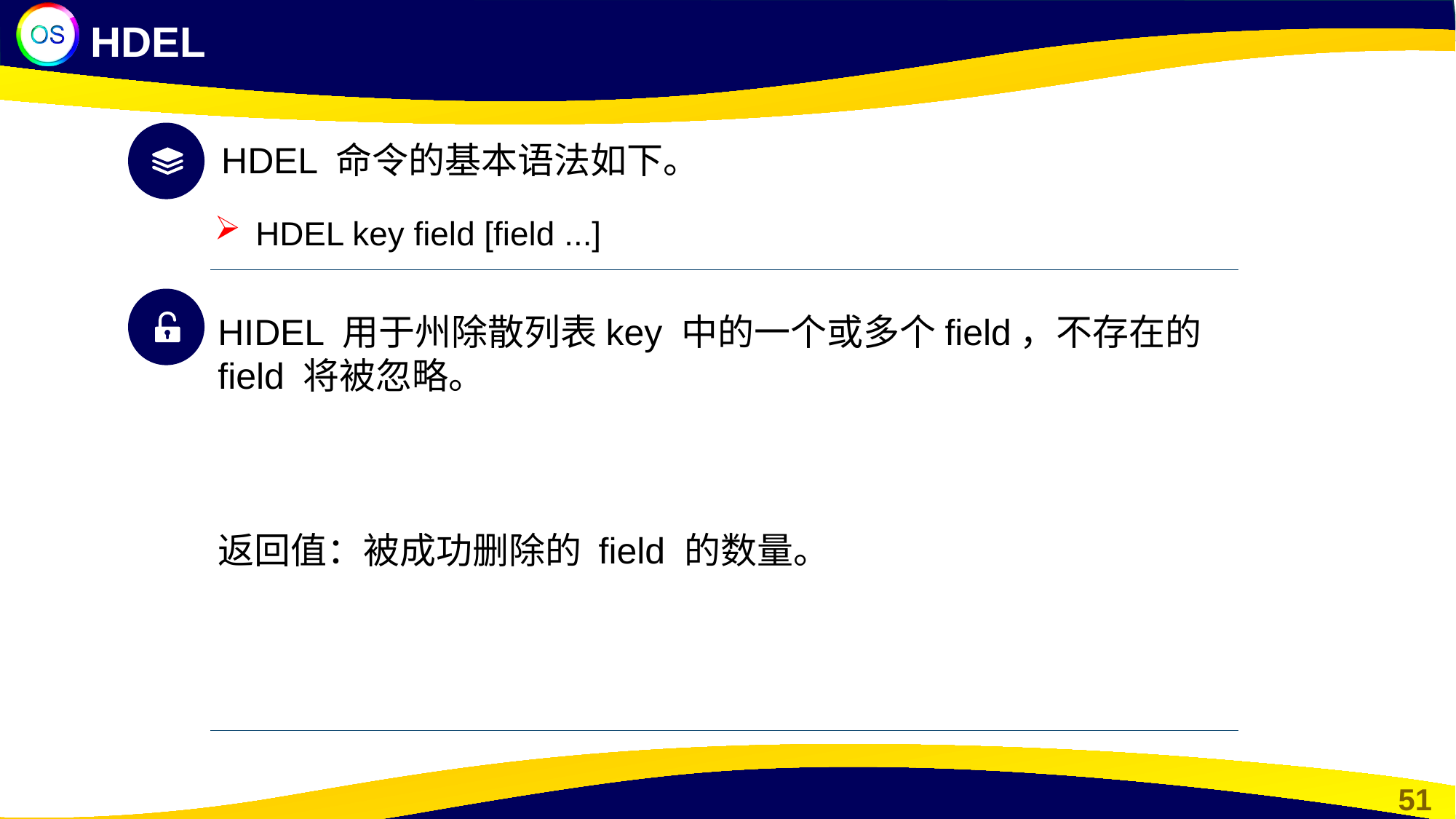

HDEL

HDEL 命令的基本语法如下。

HDEL key field [field ...]

HIDEL 用于州除散列表key 中的一个或多个field，不存在的field 将被忽略。

返回值：被成功删除的 field 的数量。